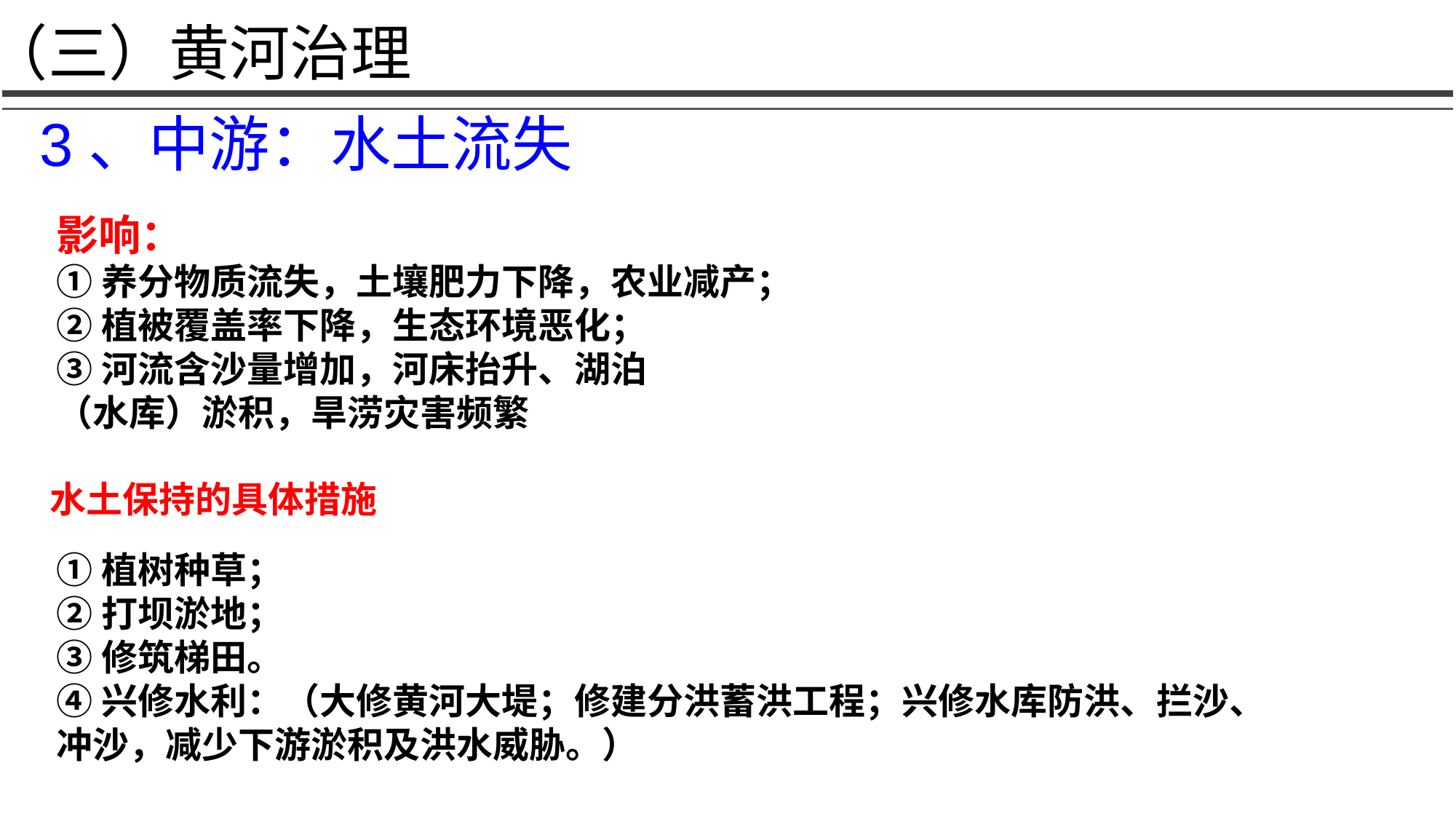

（三）黄河治理
3、中游：水土流失
影响：
①养分物质流失，土壤肥力下降，农业减产；
②植被覆盖率下降，生态环境恶化；
③河流含沙量增加，河床抬升、湖泊
（水库）淤积，旱涝灾害频繁
水土保持的具体措施
①植树种草；
②打坝淤地；
③修筑梯田。
④兴修水利：（大修黄河大堤；修建分洪蓄洪工程；兴修水库防洪、拦沙、冲沙，减少下游淤积及洪水威胁。）